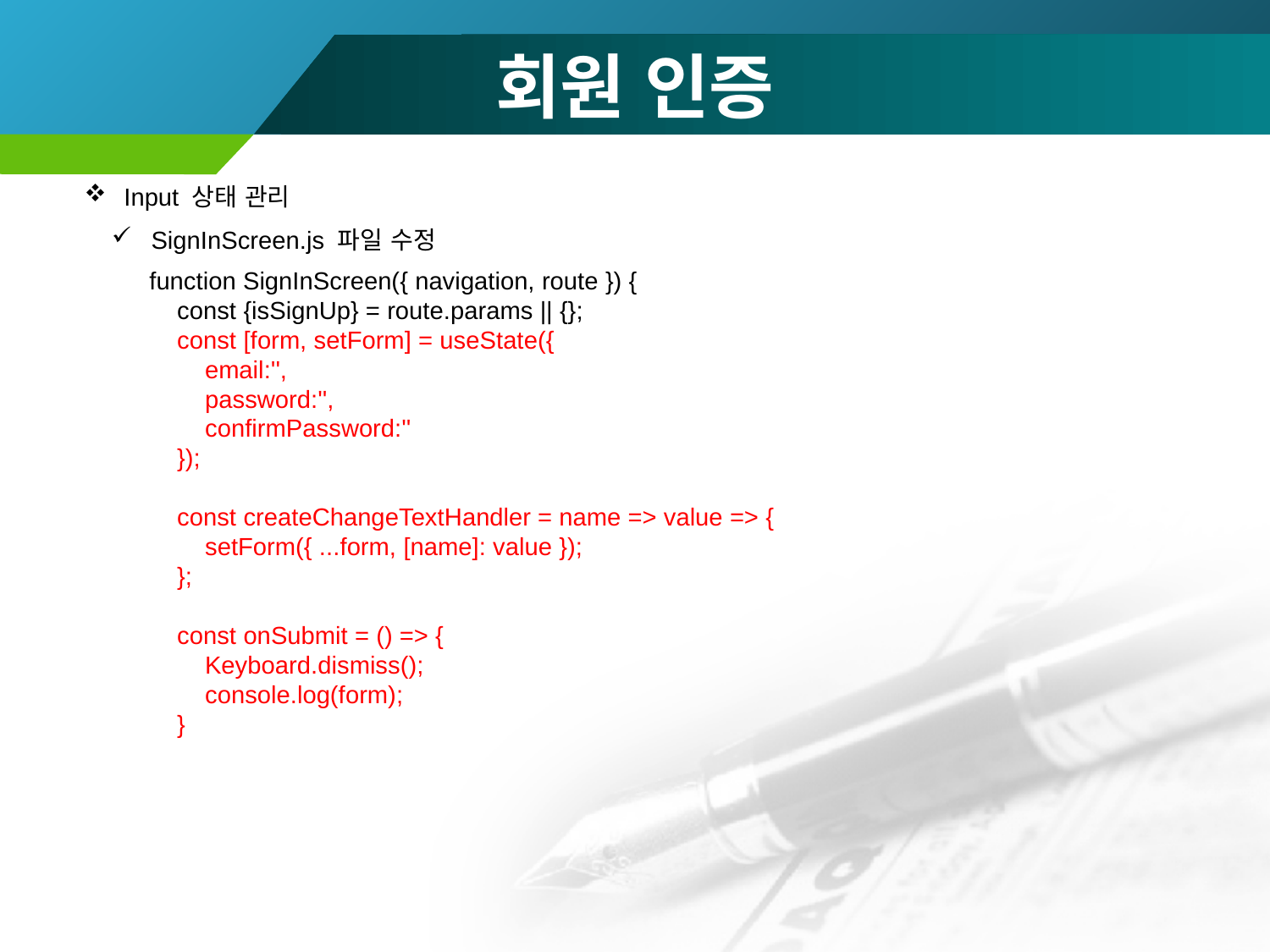

# 회원 인증
Input 상태 관리
SignInScreen.js 파일 수정
function SignInScreen({ navigation, route }) {
    const {isSignUp} = route.params || {};
    const [form, setForm] = useState({
        email:'',
        password:'',
        confirmPassword:''
    });

    const createChangeTextHandler = name => value => {
        setForm({ ...form, [name]: value });
    };

    const onSubmit = () => {
        Keyboard.dismiss();
        console.log(form);
    }